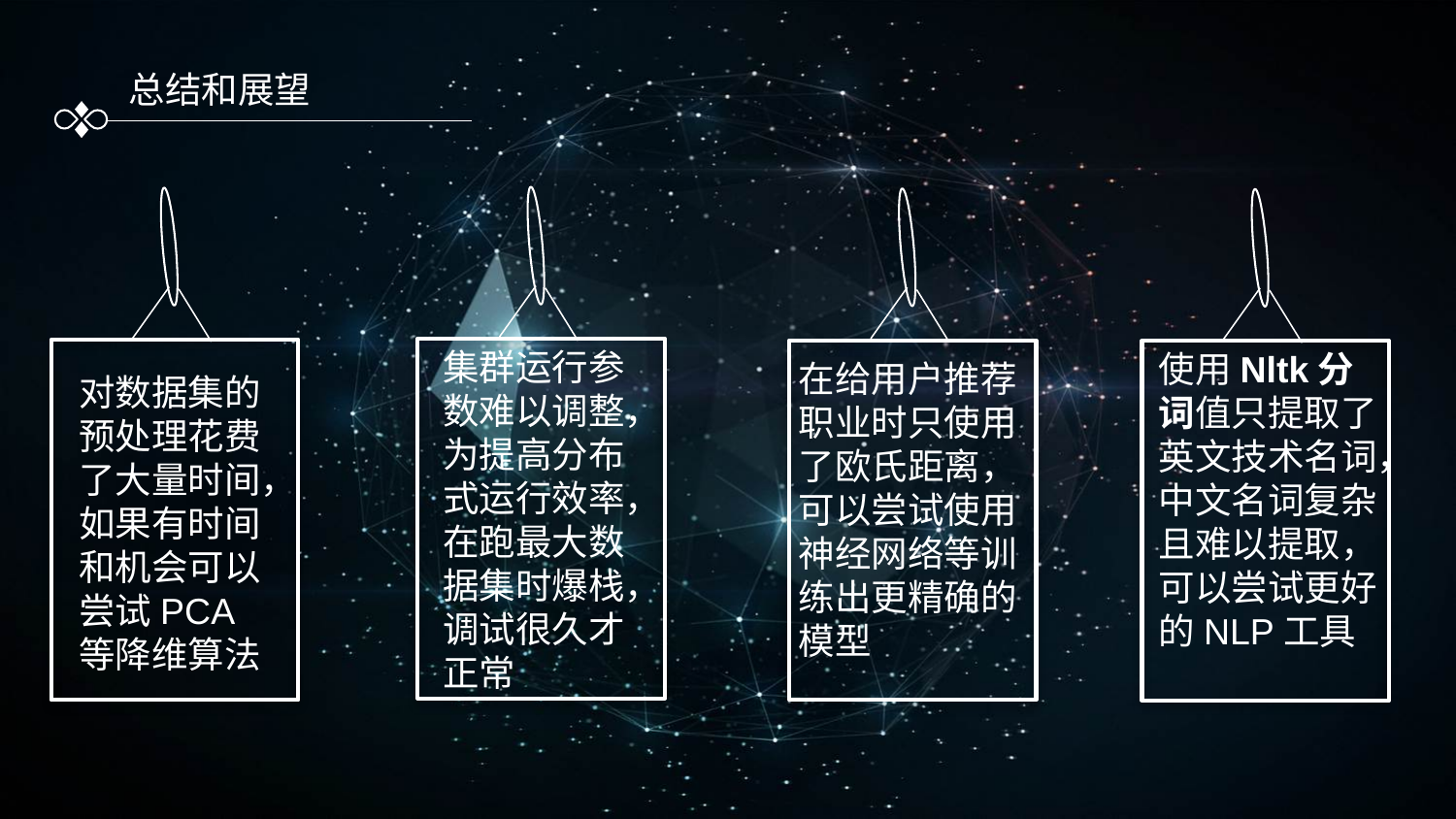

总结和展望

集群运行参数难以调整，为提高分布式运行效率，在跑最大数据集时爆栈，调试很久才正常
使用Nltk分词值只提取了英文技术名词，中文名词复杂且难以提取，可以尝试更好的NLP工具
在给用户推荐职业时只使用了欧氏距离，可以尝试使用神经网络等训练出更精确的模型
对数据集的预处理花费了大量时间，如果有时间和机会可以尝试PCA等降维算法